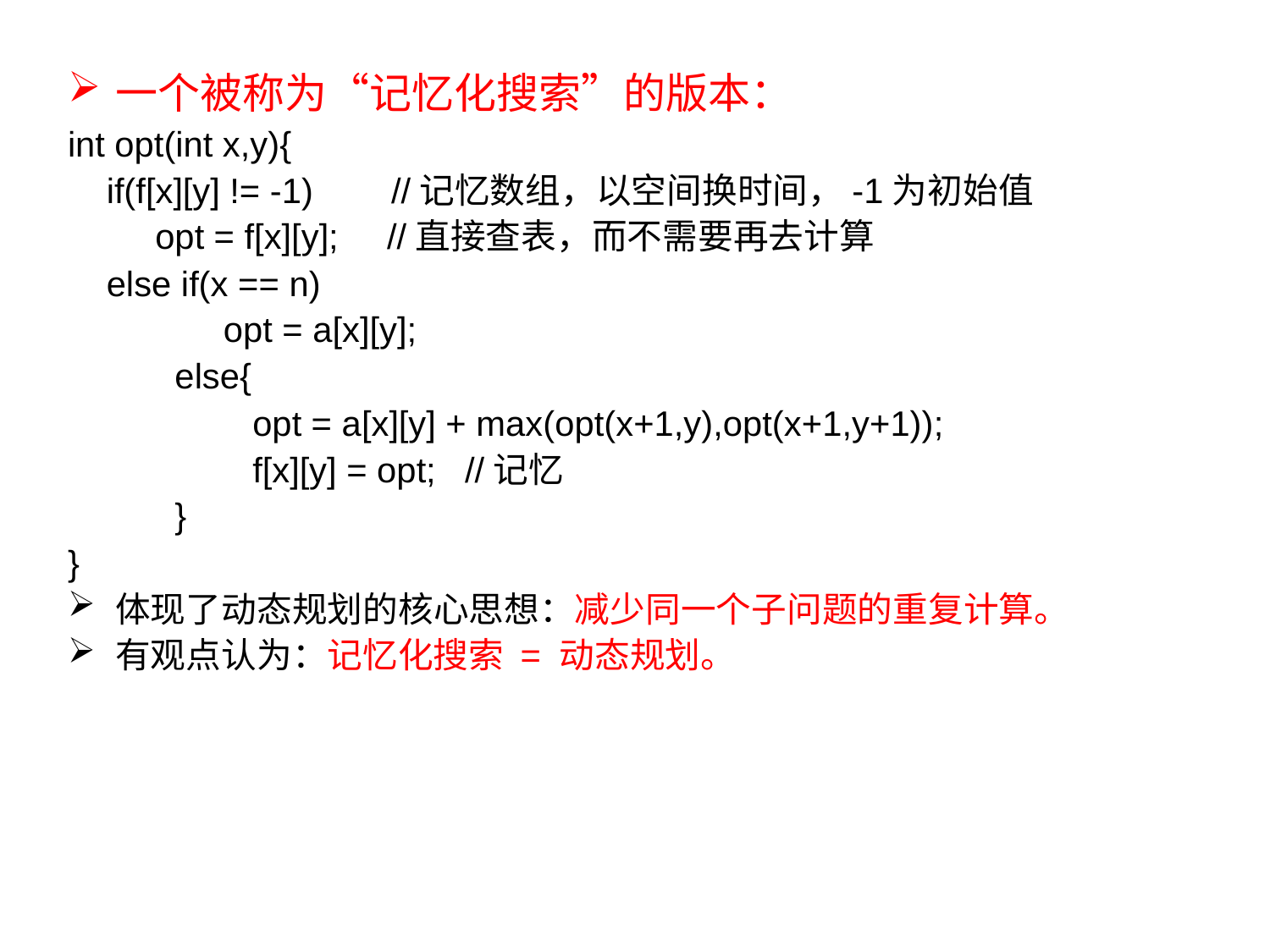

一个被称为“记忆化搜索”的版本：
int opt(int x,y){
    if(f[x][y] != -1)        //记忆数组，以空间换时间，-1为初始值
         opt = f[x][y];     //直接查表，而不需要再去计算
    else if(x == n)
                opt = a[x][y];
           else{
                   opt = a[x][y] + max(opt(x+1,y),opt(x+1,y+1));
                   f[x][y] = opt;   //记忆
           }
}
体现了动态规划的核心思想：减少同一个子问题的重复计算。
有观点认为：记忆化搜索 = 动态规划。